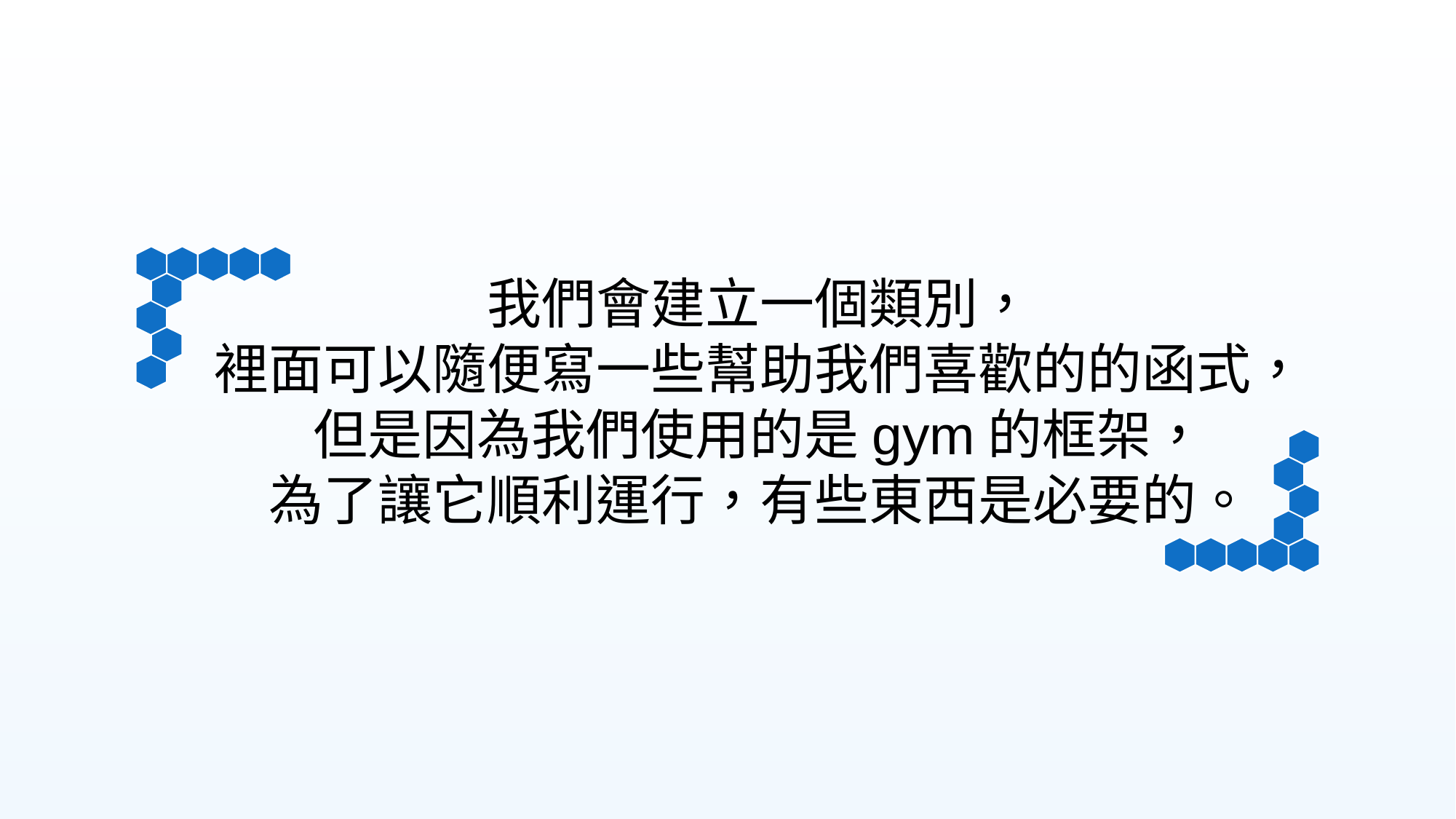

我們會建立一個類別，
裡面可以隨便寫一些幫助我們喜歡的的函式，
但是因為我們使用的是gym的框架，
為了讓它順利運行，有些東西是必要的。